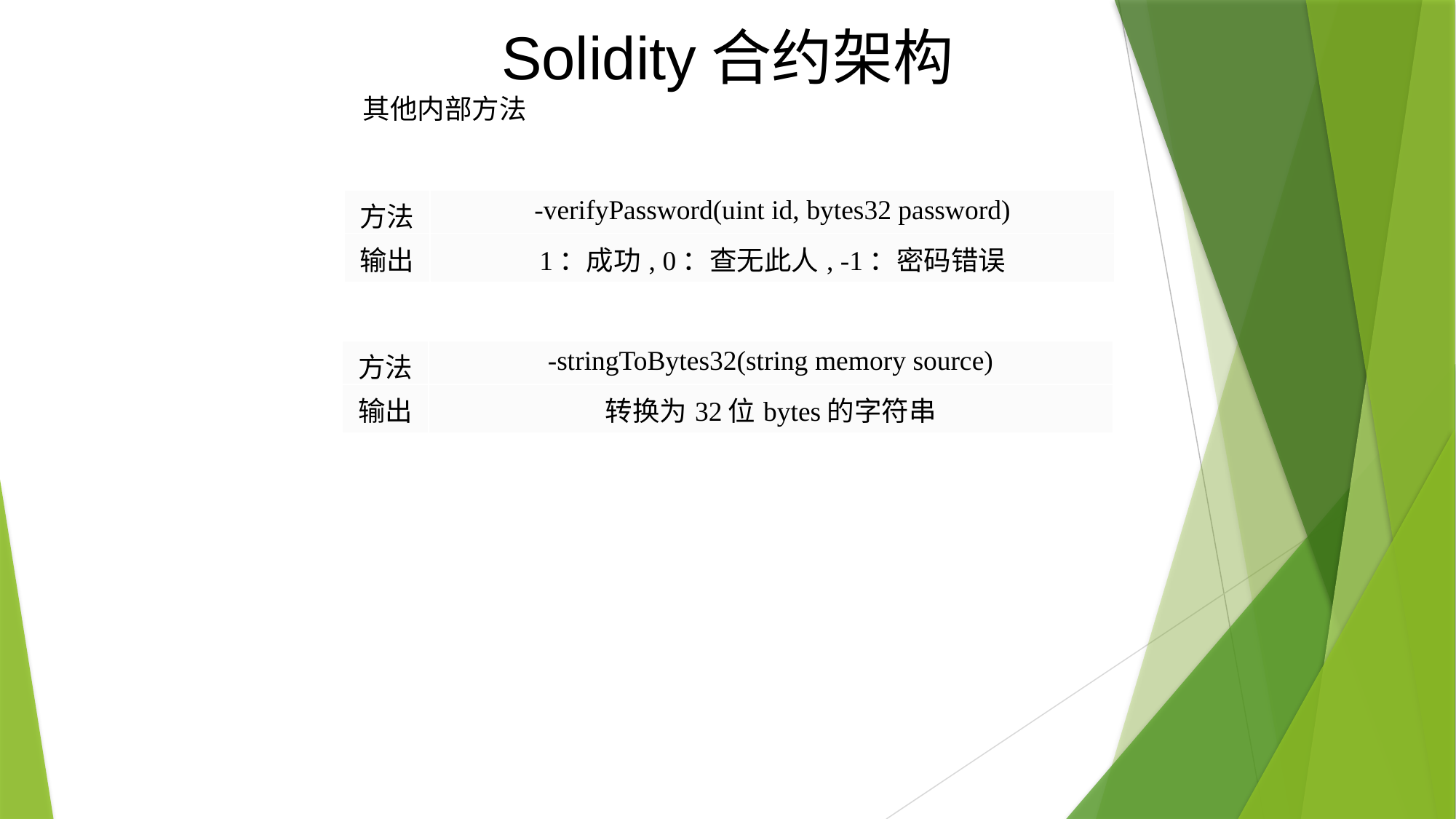

Solidity合约架构
其他内部方法
| 方法 | -verifyPassword(uint id, bytes32 password) |
| --- | --- |
| 输出 | 1：成功, 0：查无此人, -1：密码错误 |
| 方法 | -stringToBytes32(string memory source) |
| --- | --- |
| 输出 | 转换为32位bytes的字符串 |